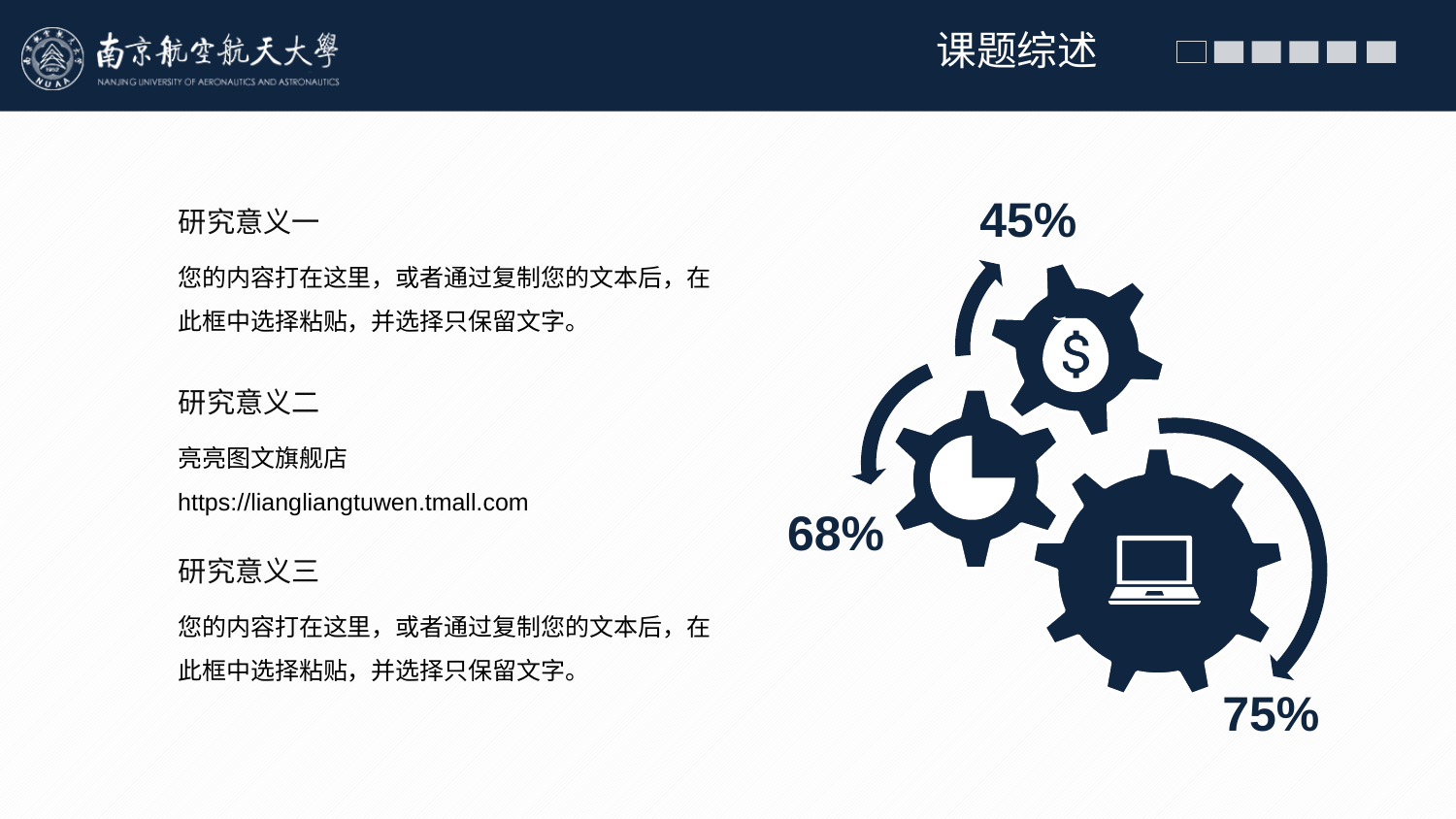

课题综述
45%
研究意义一
您的内容打在这里，或者通过复制您的文本后，在此框中选择粘贴，并选择只保留文字。

研究意义二
亮亮图文旗舰店
https://liangliangtuwen.tmall.com

68%
研究意义三
您的内容打在这里，或者通过复制您的文本后，在此框中选择粘贴，并选择只保留文字。
75%